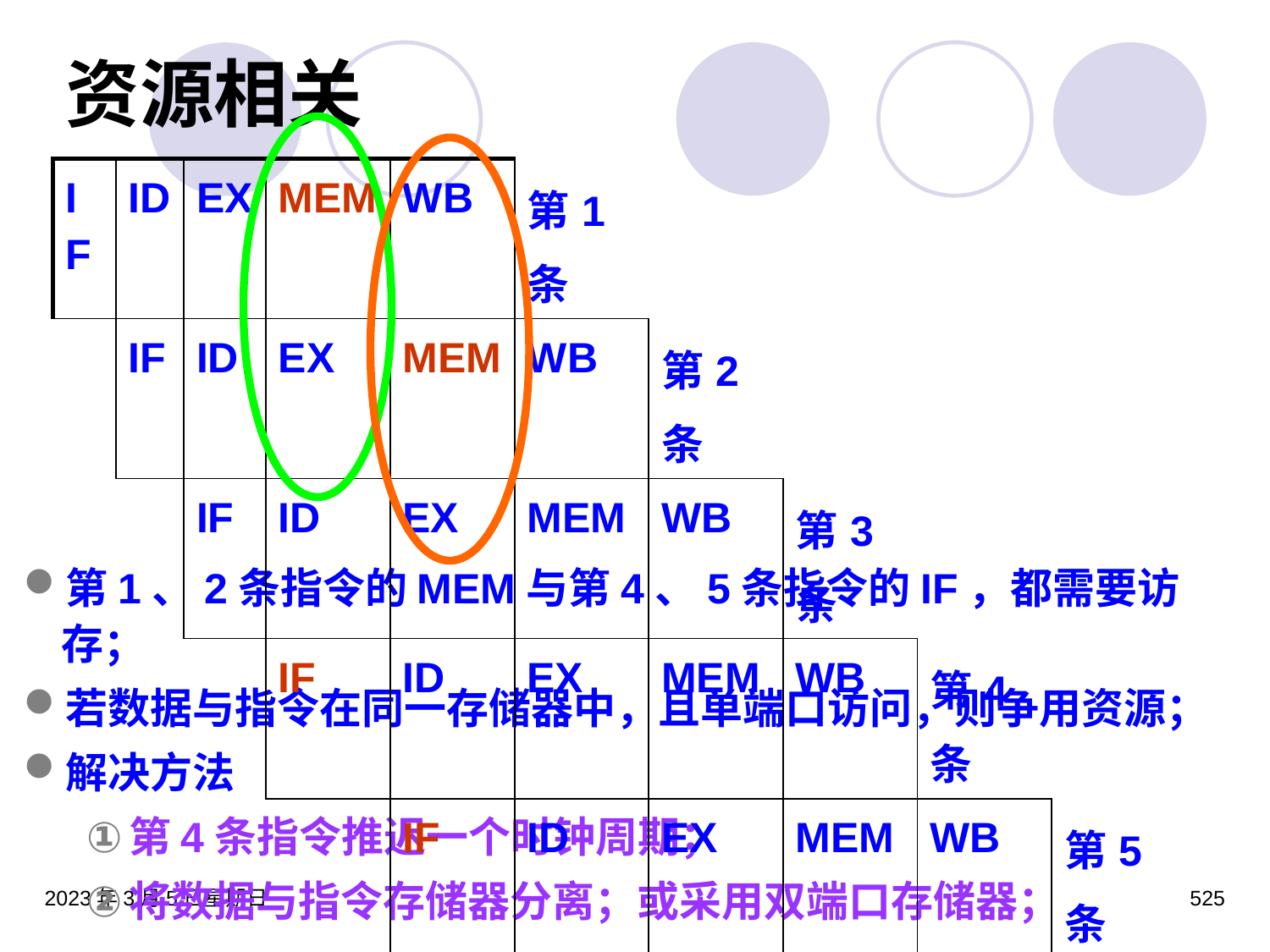

# 资源相关

| IF | ID | EX | MEM | WB | 第1条 |  |  |  |  |
| --- | --- | --- | --- | --- | --- | --- | --- | --- | --- |
|  | IF | ID | EX | MEM | WB | 第2条 |  |  |  |
|  |  | IF | ID | EX | MEM | WB | 第3条 |  |  |
|  |  |  | IF | ID | EX | MEM | WB | 第4条 |  |
|  |  |  |  | IF | ID | EX | MEM | WB | 第5条 |
第1、2条指令的MEM与第4、5条指令的IF，都需要访存；
若数据与指令在同一存储器中，且单端口访问，则争用资源；
解决方法
第4条指令推迟一个时钟周期；
将数据与指令存储器分离；或采用双端口存储器；
2023年3月5日星期日
525